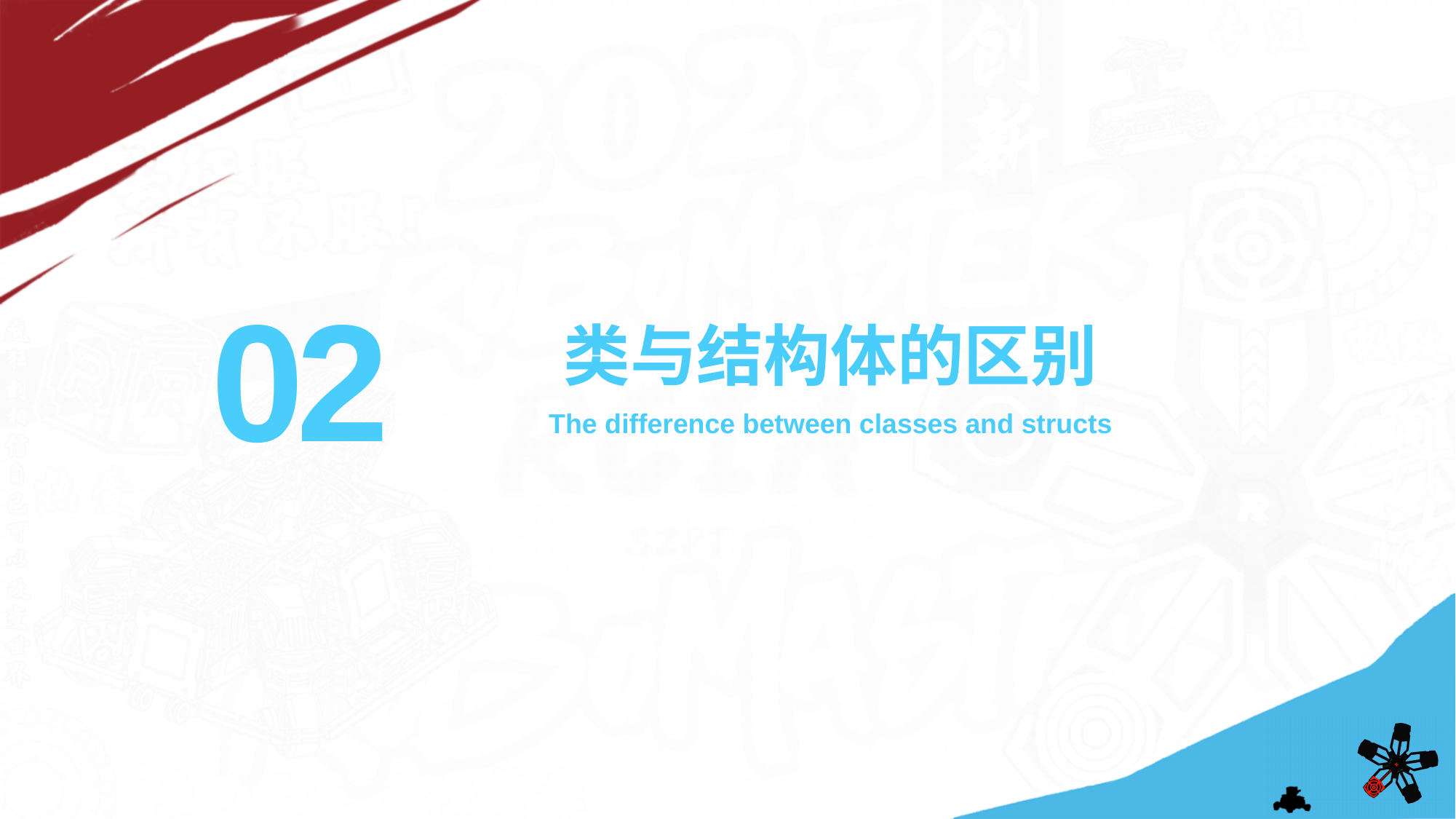

02
类与结构体的区别
The difference between classes and structs